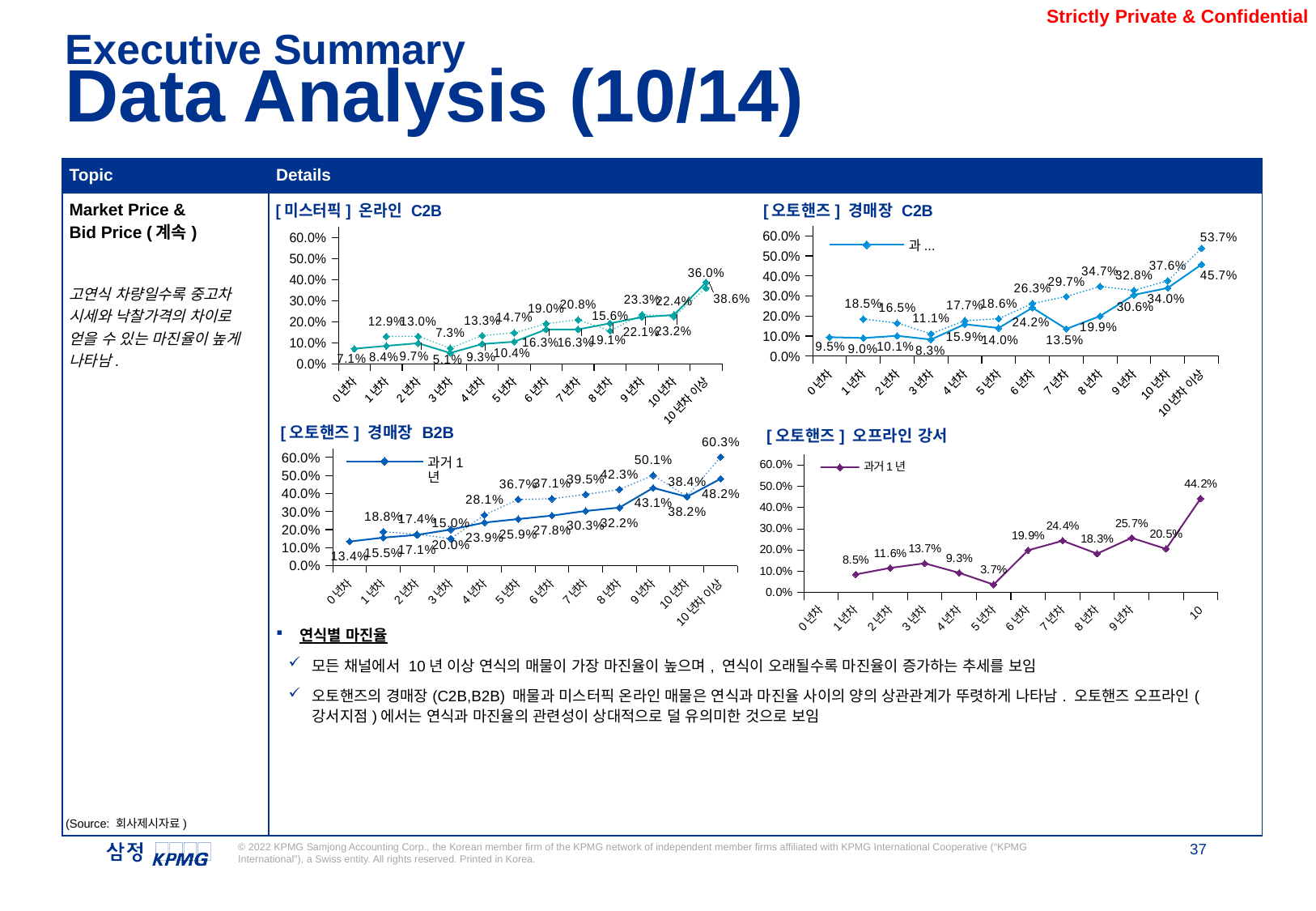

Executive Summary
Data Analysis (10/14)
| Topic | Details |
| --- | --- |
| Market Price & Bid Price (계속) 고연식 차량일수록 중고차 시세와 낙찰가격의 차이로 얻을 수 있는 마진율이 높게 나타남. | 연식별 마진율 모든 채널에서 10년 이상 연식의 매물이 가장 마진율이 높으며, 연식이 오래될수록 마진율이 증가하는 추세를 보임 오토핸즈의 경매장(C2B,B2B) 매물과 미스터픽 온라인 매물은 연식과 마진율 사이의 양의 상관관계가 뚜렷하게 나타남. 오토핸즈 오프라인(강서지점)에서는 연식과 마진율의 관련성이 상대적으로 덜 유의미한 것으로 보임 |

### Chart: [미스터픽] 온라인 C2B

| Category | 과거1년 | 과거2년 |
|---|---|---|
| 0년차 | 0.07060493012967335 | None |
| 1년차 | 0.08444673440492133 | 0.12882552023161642 |
| 2년차 | 0.09695733764238322 | 0.12960154941489468 |
| 3년차 | 0.05063844819520297 | 0.07305077787382665 |
| 4년차 | 0.09313416420516261 | 0.1332395766719637 |
| 5년차 | 0.1040989462049837 | 0.14660613229312655 |
| 6년차 | 0.16253764540744162 | 0.18964528036777836 |
| 7년차 | 0.1627284354336186 | 0.20844565161248915 |
| 8년차 | 0.1914735233888156 | 0.1558394560903963 |
| 9년차 | 0.22112237788788666 | 0.23325545651601234 |
| 10년차 | 0.23180969291877626 | 0.22396185871131208 |
| 10년차 이상 | 0.38616865480489826 | 0.3595793138593997 |

### Chart: [오토핸즈] 경매장 C2B

| Category | 과거1년 | 과거2년 |
|---|---|---|
| 0년차 | 0.09459983790795233 | None |
| 1년차 | 0.09020956769344722 | 0.18517426501805462 |
| 2년차 | 0.10121036419690378 | 0.1645974802478998 |
| 3년차 | 0.08257709690586351 | 0.11129798133568873 |
| 4년차 | 0.15892370704062334 | 0.17650326165627503 |
| 5년차 | 0.13998948851832504 | 0.18642462399415882 |
| 6년차 | 0.2416295287901237 | 0.2625524992784918 |
| 7년차 | 0.13533760062130676 | 0.29718560623351004 |
| 8년차 | 0.19940380465726637 | 0.347434176377911 |
| 9년차 | 0.30551575283090093 | 0.32779837061452 |
| 10년차 | 0.33997929598757337 | 0.37574728975957883 |
| 10년차 이상 | 0.45706649938046323 | 0.5373915721665881 |

### Chart: [오토핸즈] 경매장 B2B

| Category | 과거1년 | 과거2년 |
|---|---|---|
| 0년차 | 0.13370795356015072 | None |
| 1년차 | 0.1553892762048155 | 0.18844870464723615 |
| 2년차 | 0.17052339157450008 | 0.17395171862864248 |
| 3년차 | 0.20001195432780552 | 0.1498231156856692 |
| 4년차 | 0.23913894581779646 | 0.2812786392006343 |
| 5년차 | 0.2585767623014884 | 0.36734260728312423 |
| 6년차 | 0.2777653079351498 | 0.3712065792206437 |
| 7년차 | 0.3034225356056119 | 0.3947258138303193 |
| 8년차 | 0.3222094180850006 | 0.42299940767671484 |
| 9년차 | 0.4314024984361244 | 0.5009053404166752 |
| 10년차 | 0.3817509381659785 | 0.383589264041973 |
| 10년차 이상 | 0.48216491385542676 | 0.6026732160462844 |

### Chart: [오토핸즈] 오프라인 강서

| Category | 과거1년 |
|---|---|
| 0년차 | None |
| 1년차 | 0.08532729580972927 |
| 2년차 | 0.11592066072469162 |
| 3년차 | 0.13746586682504944 |
| 4년차 | 0.09252992238143508 |
| 5년차 | 0.03734368696774552 |
| 6년차 | 0.19871796100666017 |
| 7년차 | 0.24370809054958403 |
| 8년차 | 0.1827423981468442 |
| 9년차 | 0.2570266697947289 |
| 10년차 | 0.20546215266875 |
| 10년차 이상 | 0.44194538502637065 |
(Source: 회사제시자료)